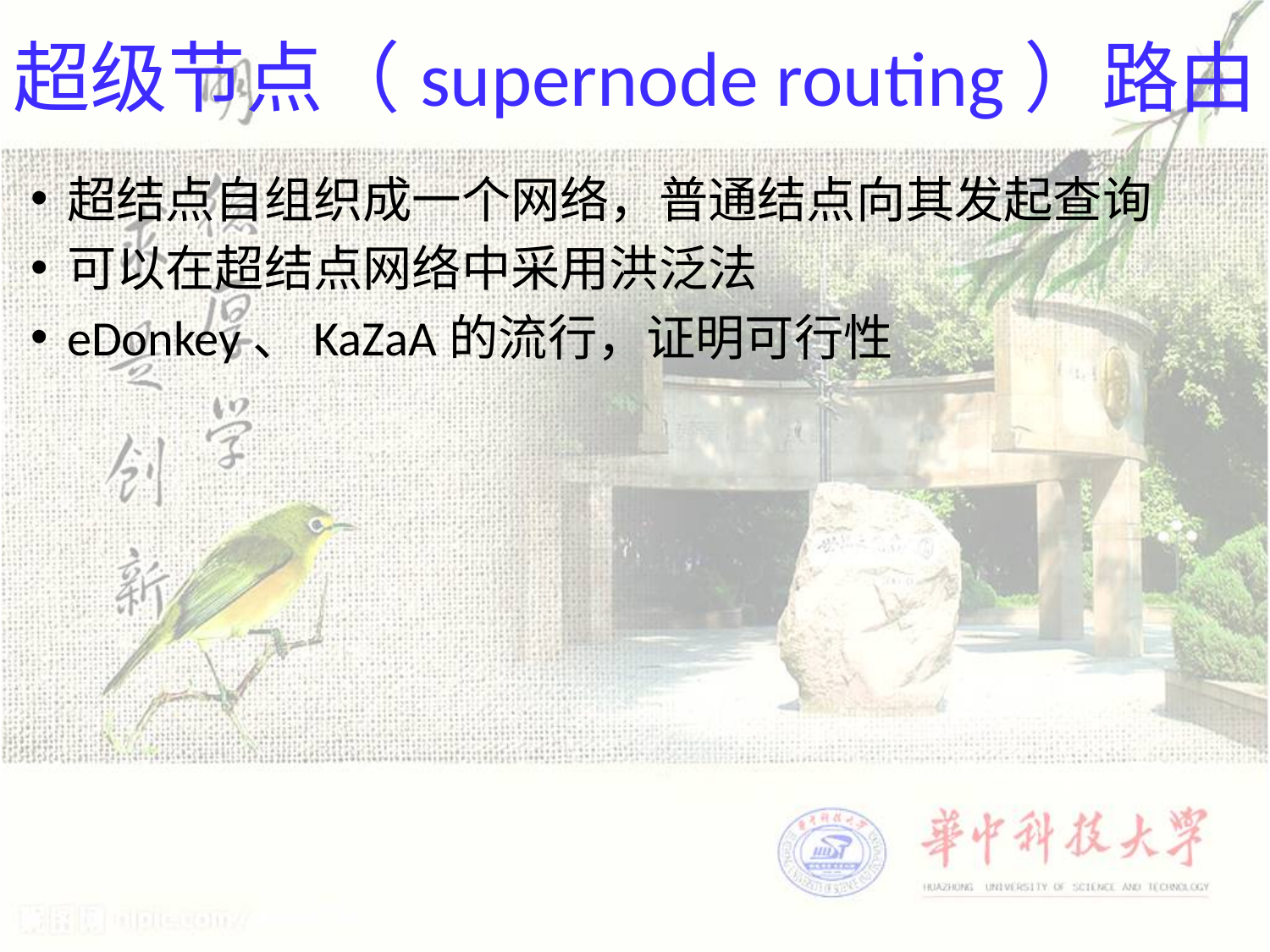

# 超级节点（supernode routing）路由
超结点自组织成一个网络，普通结点向其发起查询
可以在超结点网络中采用洪泛法
eDonkey、KaZaA的流行，证明可行性